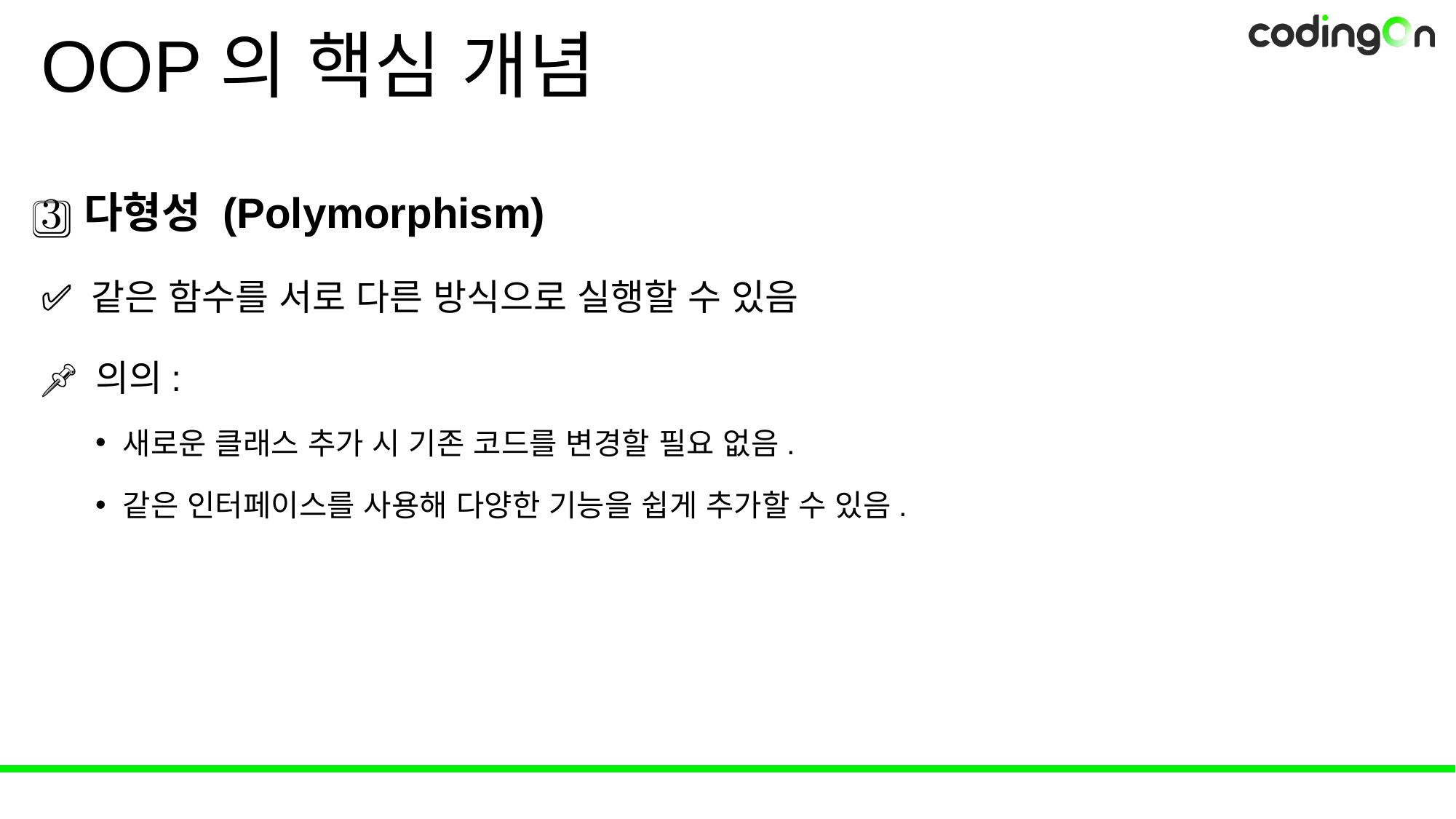

# OOP의 핵심 개념
3️⃣ 다형성 (Polymorphism)
✅ 같은 함수를 서로 다른 방식으로 실행할 수 있음
📌 의의:
새로운 클래스 추가 시 기존 코드를 변경할 필요 없음.
같은 인터페이스를 사용해 다양한 기능을 쉽게 추가할 수 있음.